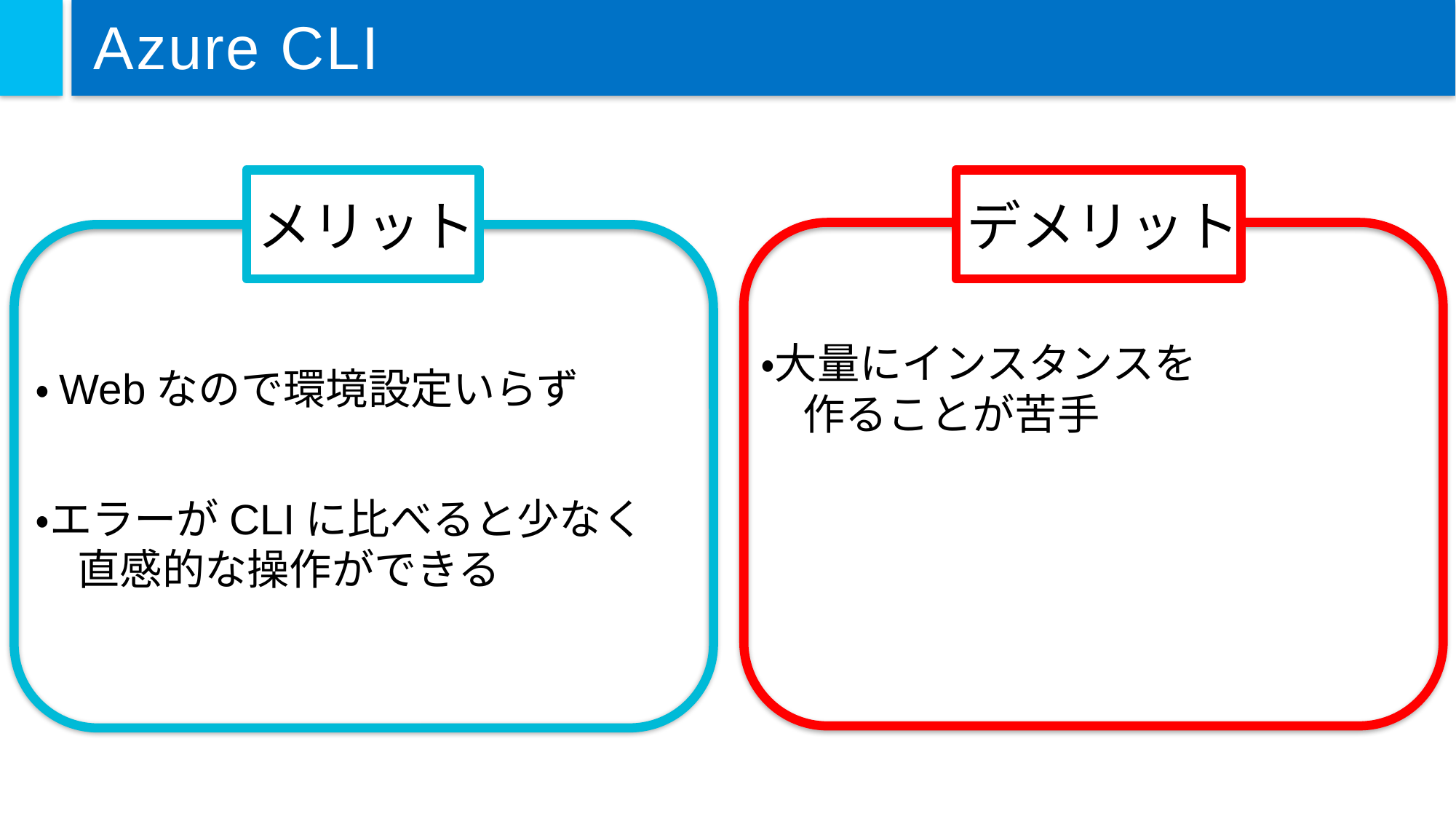

# Azure CLI
メリット
デメリット

・Webなので環境設定いらず
・大量にインスタンスを
　作ることが苦手

・エラーがCLIに比べると少なく
　直感的な操作ができる